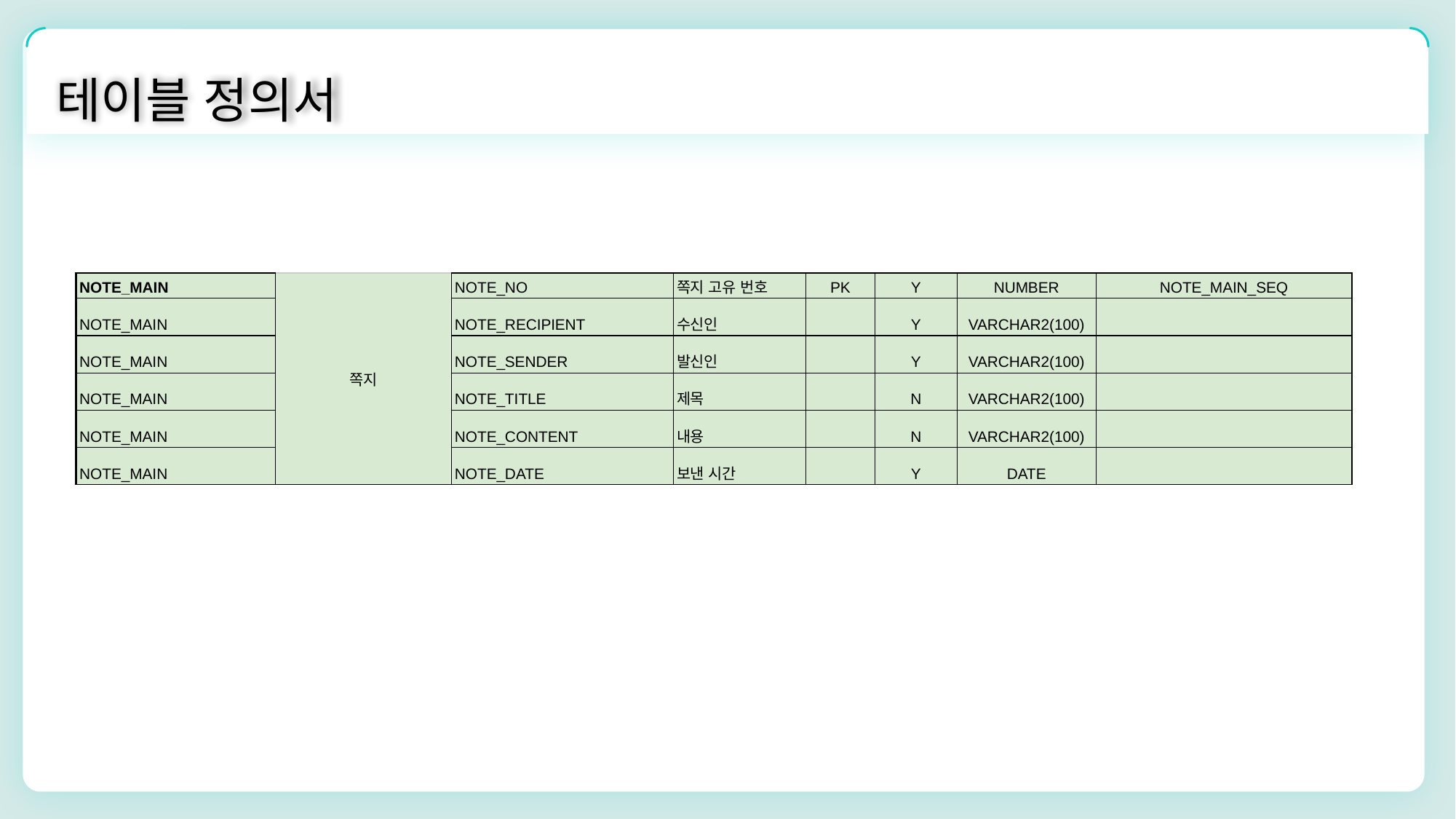

테이블 정의서
| NOTE\_MAIN | 쪽지 | NOTE\_NO | 쪽지 고유 번호 | PK | Y | NUMBER | NOTE\_MAIN\_SEQ |
| --- | --- | --- | --- | --- | --- | --- | --- |
| NOTE\_MAIN |  | NOTE\_RECIPIENT | 수신인 |  | Y | VARCHAR2(100) |  |
| NOTE\_MAIN |  | NOTE\_SENDER | 발신인 |  | Y | VARCHAR2(100) |  |
| NOTE\_MAIN |  | NOTE\_TITLE | 제목 |  | N | VARCHAR2(100) |  |
| NOTE\_MAIN |  | NOTE\_CONTENT | 내용 |  | N | VARCHAR2(100) |  |
| NOTE\_MAIN |  | NOTE\_DATE | 보낸 시간 |  | Y | DATE |  |